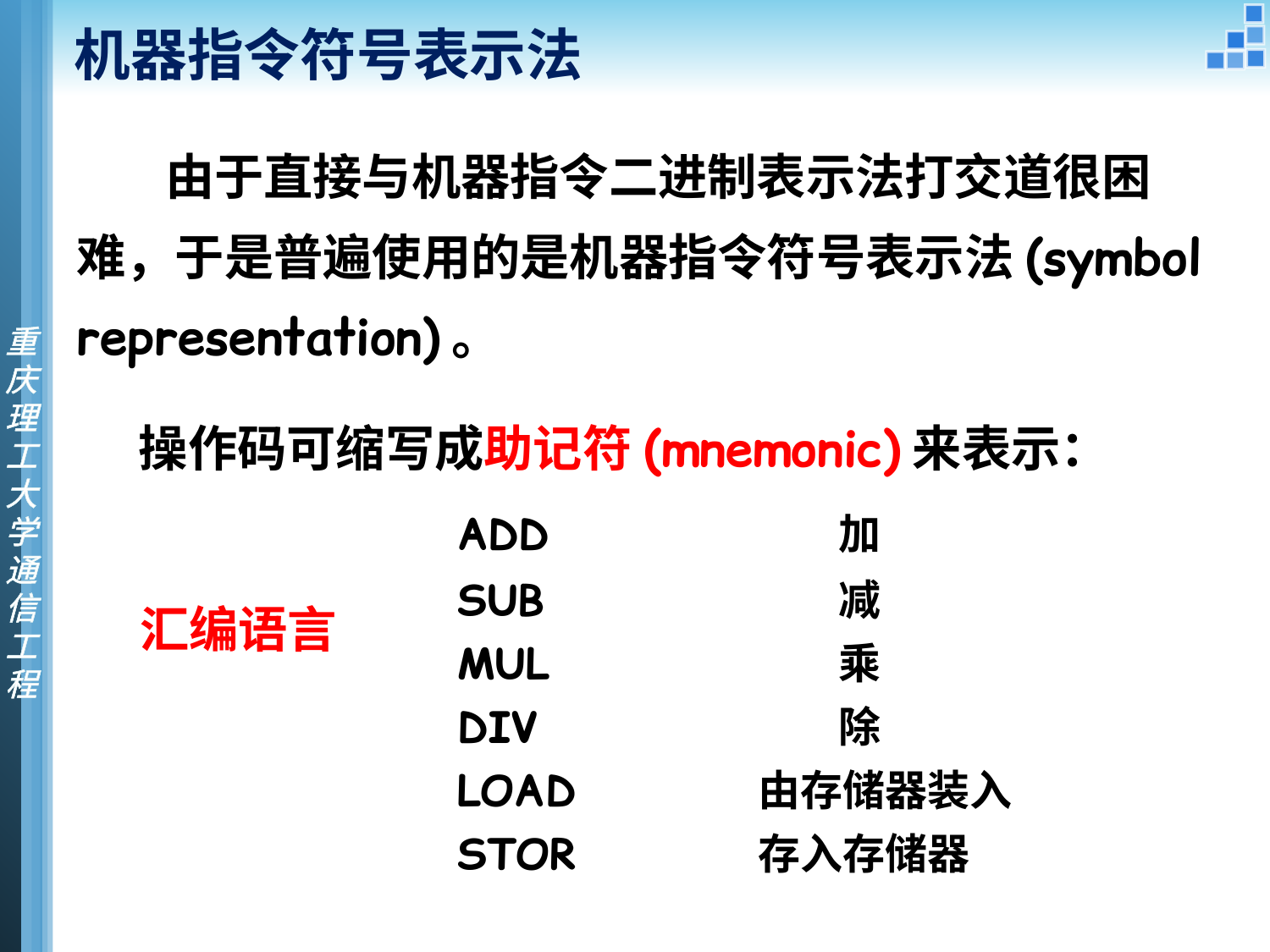

# 机器指令符号表示法
 由于直接与机器指令二进制表示法打交道很困难，于是普遍使用的是机器指令符号表示法(symbol representation)。
操作码可缩写成助记符(mnemonic)来表示：
			ADD			加
			SUB			减
			MUL			乘
			DIV			除
			LOAD		  由存储器装入
			STOR		  存入存储器
汇编语言